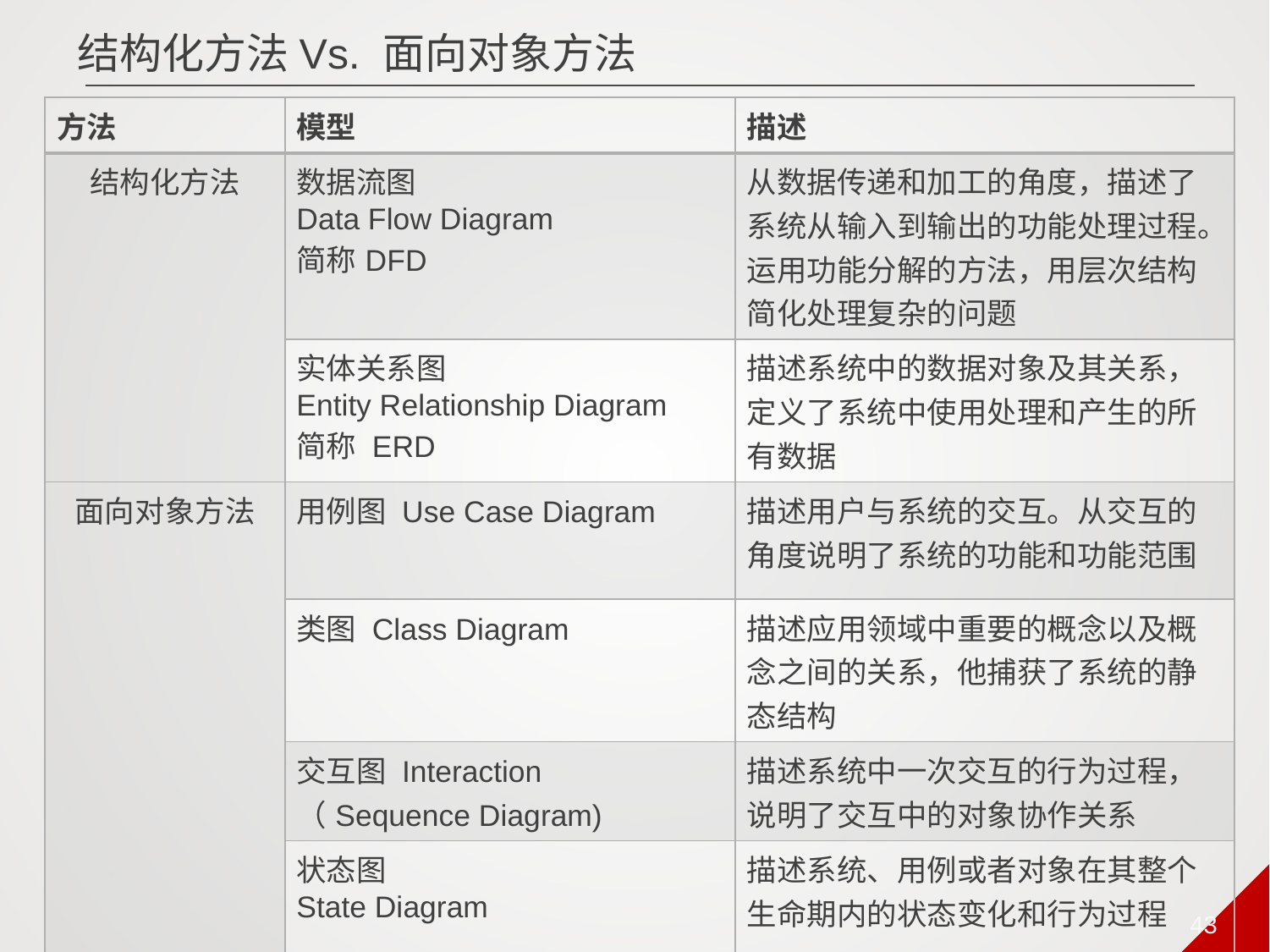

# 结构化方法Vs. 面向对象方法
| 方法 | 模型 | 描述 |
| --- | --- | --- |
| 结构化方法 | 数据流图 Data Flow Diagram 简称DFD | 从数据传递和加工的角度，描述了系统从输入到输出的功能处理过程。运用功能分解的方法，用层次结构简化处理复杂的问题 |
|  | 实体关系图 Entity Relationship Diagram 简称 ERD | 描述系统中的数据对象及其关系，定义了系统中使用处理和产生的所有数据 |
| 面向对象方法 | 用例图 Use Case Diagram | 描述用户与系统的交互。从交互的角度说明了系统的功能和功能范围 |
|  | 类图 Class Diagram | 描述应用领域中重要的概念以及概念之间的关系，他捕获了系统的静态结构 |
|  | 交互图 Interaction （Sequence Diagram) | 描述系统中一次交互的行为过程，说明了交互中的对象协作关系 |
|  | 状态图 State Diagram | 描述系统、用例或者对象在其整个生命期内的状态变化和行为过程 |